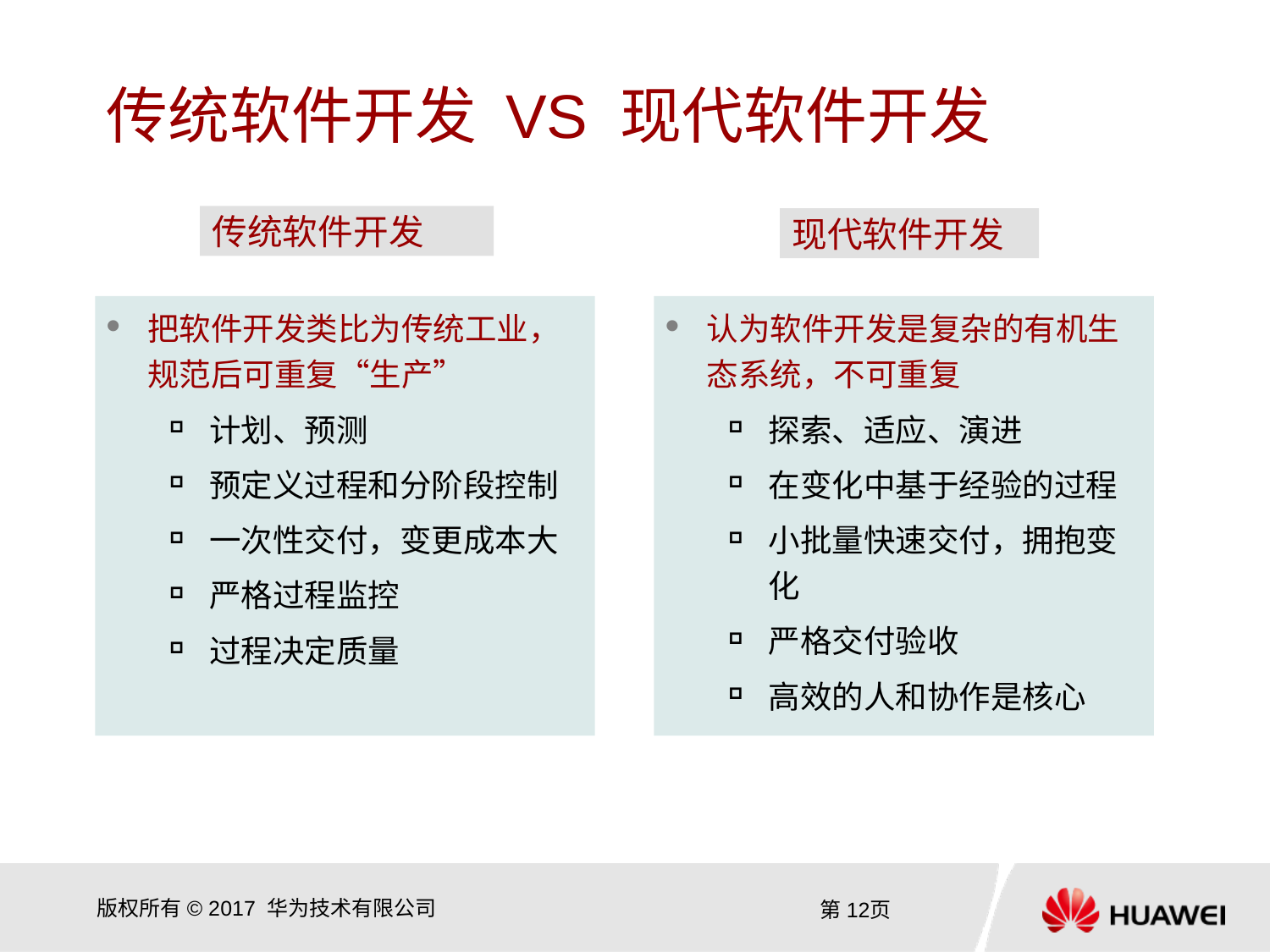

# 传统软件开发 VS 现代软件开发
传统软件开发
现代软件开发
把软件开发类比为传统工业，规范后可重复“生产”
计划、预测
预定义过程和分阶段控制
一次性交付，变更成本大
严格过程监控
过程决定质量

认为软件开发是复杂的有机生态系统，不可重复
探索、适应、演进
在变化中基于经验的过程
小批量快速交付，拥抱变化
严格交付验收
高效的人和协作是核心